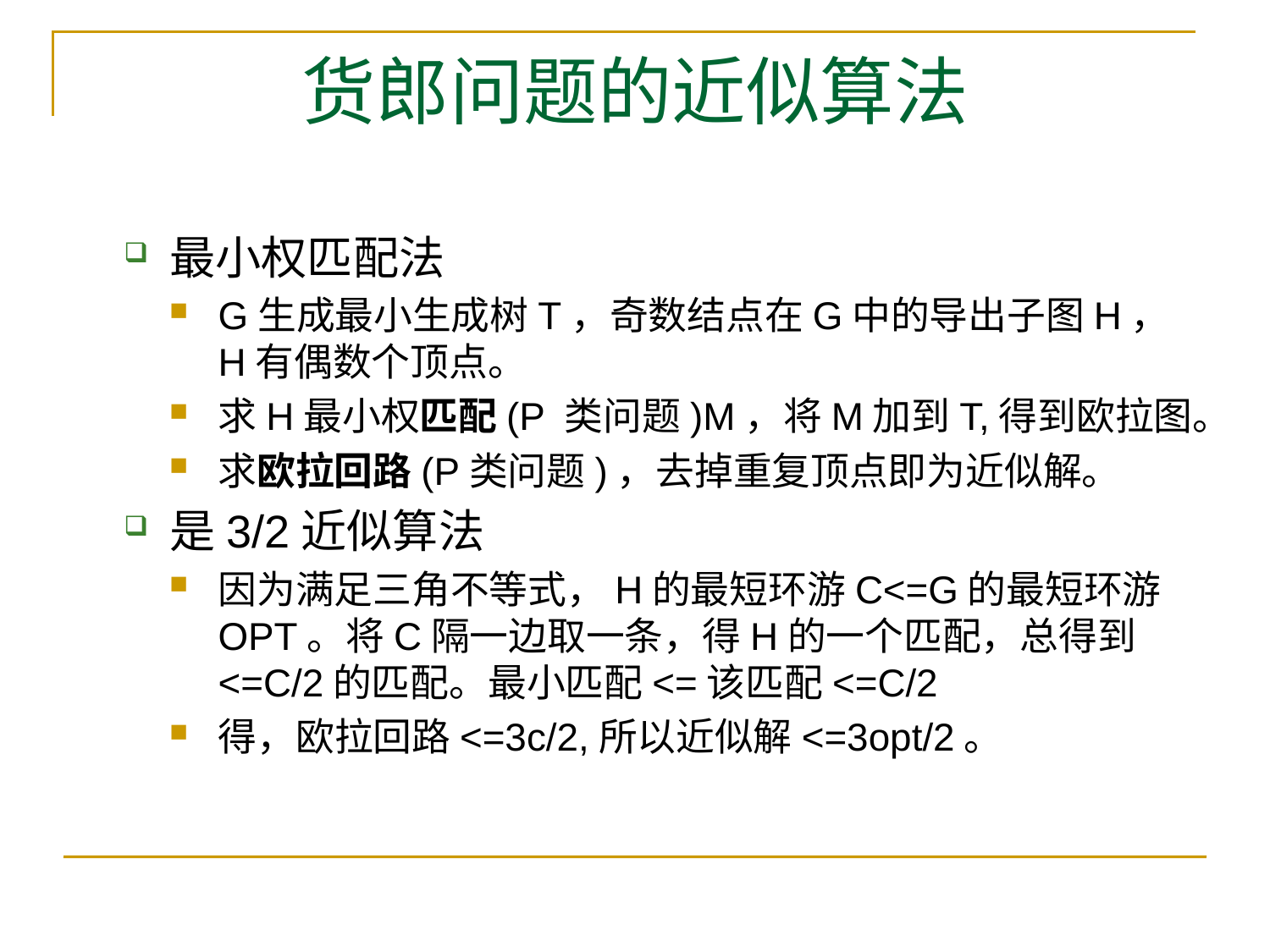

# 货郎问题的近似算法
最小权匹配法
G生成最小生成树T，奇数结点在G中的导出子图H，H有偶数个顶点。
求H最小权匹配(P 类问题)M，将M加到T,得到欧拉图。
求欧拉回路(P类问题)，去掉重复顶点即为近似解。
是3/2近似算法
因为满足三角不等式，H的最短环游C<=G的最短环游OPT。将C隔一边取一条，得H的一个匹配，总得到<=C/2的匹配。最小匹配<=该匹配<=C/2
得，欧拉回路<=3c/2,所以近似解<=3opt/2。